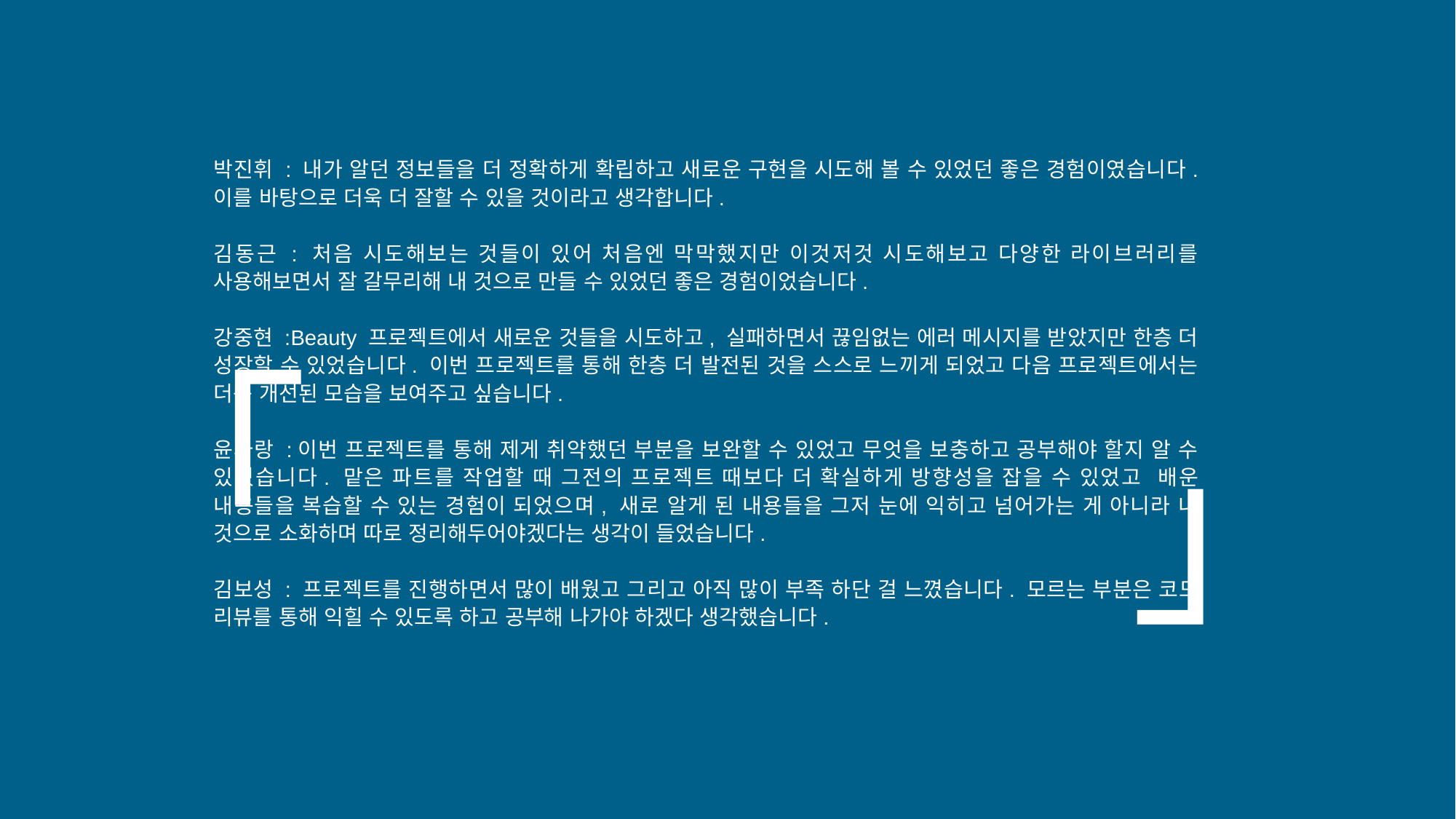

「
박진휘 : 내가 알던 정보들을 더 정확하게 확립하고 새로운 구현을 시도해 볼 수 있었던 좋은 경험이였습니다. 이를 바탕으로 더욱 더 잘할 수 있을 것이라고 생각합니다.

김동근 : 처음 시도해보는 것들이 있어 처음엔 막막했지만 이것저것 시도해보고 다양한 라이브러리를 사용해보면서 잘 갈무리해 내 것으로 만들 수 있었던 좋은 경험이었습니다.

강중현 :Beauty 프로젝트에서 새로운 것들을 시도하고, 실패하면서 끊임없는 에러 메시지를 받았지만 한층 더 성장할 수 있었습니다. 이번 프로젝트를 통해 한층 더 발전된 것을 스스로 느끼게 되었고 다음 프로젝트에서는 더욱 개선된 모습을 보여주고 싶습니다.

윤사랑 :이번 프로젝트를 통해 제게 취약했던 부분을 보완할 수 있었고 무엇을 보충하고 공부해야 할지 알 수 있었습니다. 맡은 파트를 작업할 때 그전의 프로젝트 때보다 더 확실하게 방향성을 잡을 수 있었고  배운 내용들을 복습할 수 있는 경험이 되었으며, 새로 알게 된 내용들을 그저 눈에 익히고 넘어가는 게 아니라 내 것으로 소화하며 따로 정리해두어야겠다는 생각이 들었습니다.

김보성 : 프로젝트를 진행하면서 많이 배웠고 그리고 아직 많이 부족 하단 걸 느꼈습니다. 모르는 부분은 코드 리뷰를 통해 익힐 수 있도록 하고 공부해 나가야 하겠다 생각했습니다.
」